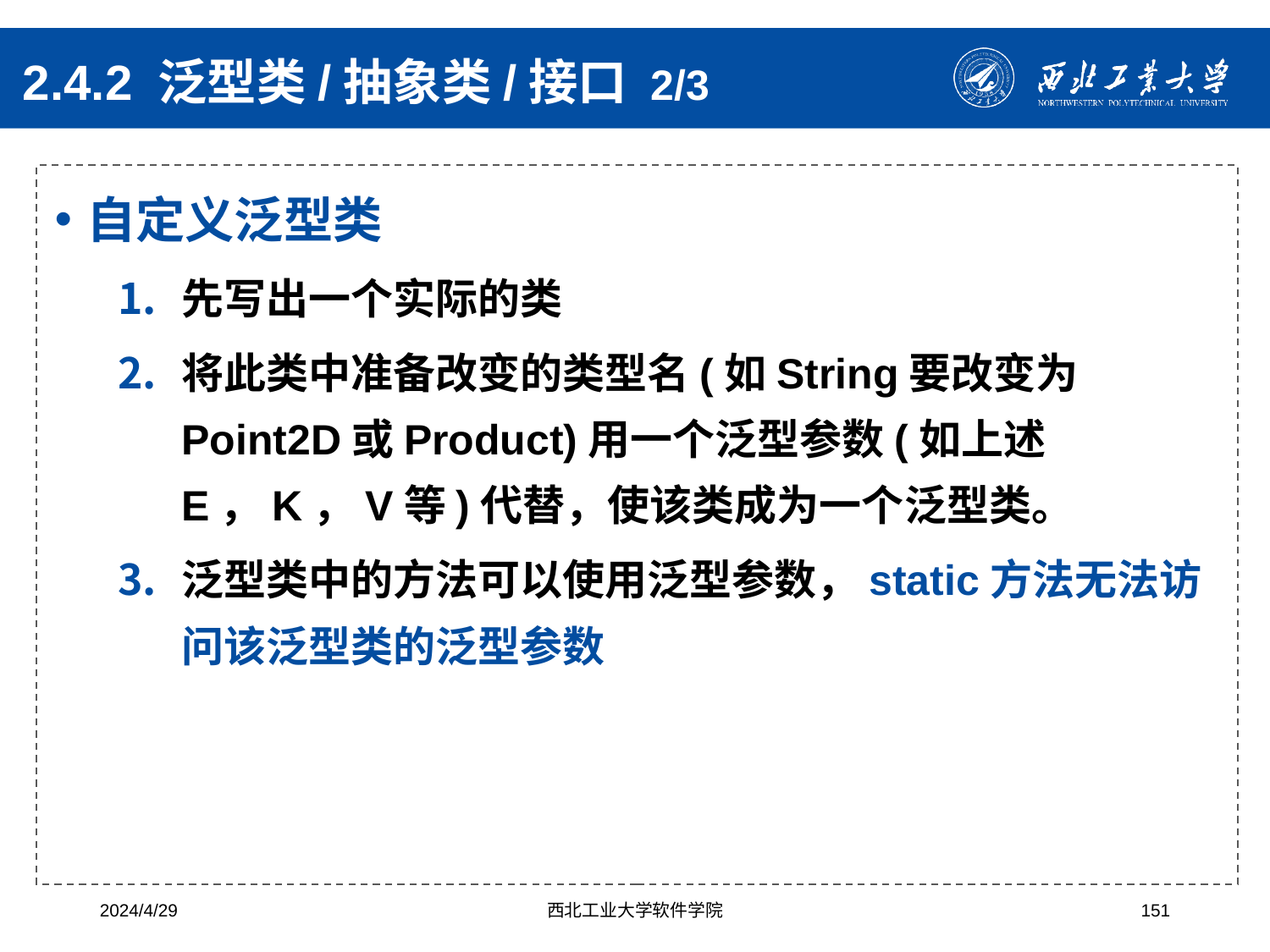

# 2.4.2 泛型类/抽象类/接口 2/3
自定义泛型类
先写出一个实际的类
将此类中准备改变的类型名(如String要改变为  Point2D或Product)用一个泛型参数(如上述E，K，V等)代替，使该类成为一个泛型类。
泛型类中的方法可以使用泛型参数，static方法无法访问该泛型类的泛型参数
2024/4/29
西北工业大学软件学院
151